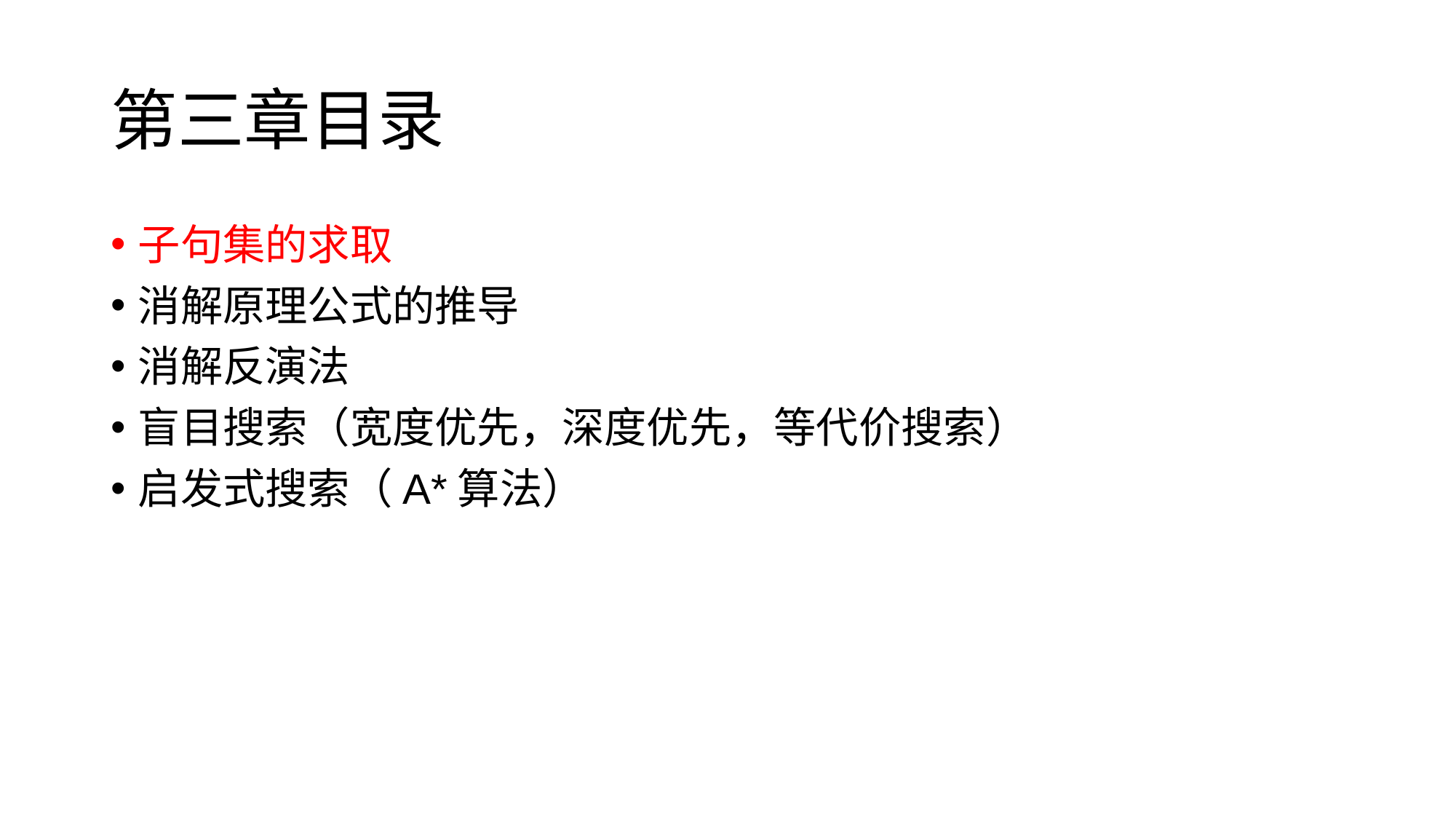

# 第三章目录
子句集的求取
消解原理公式的推导
消解反演法
盲目搜索（宽度优先，深度优先，等代价搜索）
启发式搜索（A*算法）